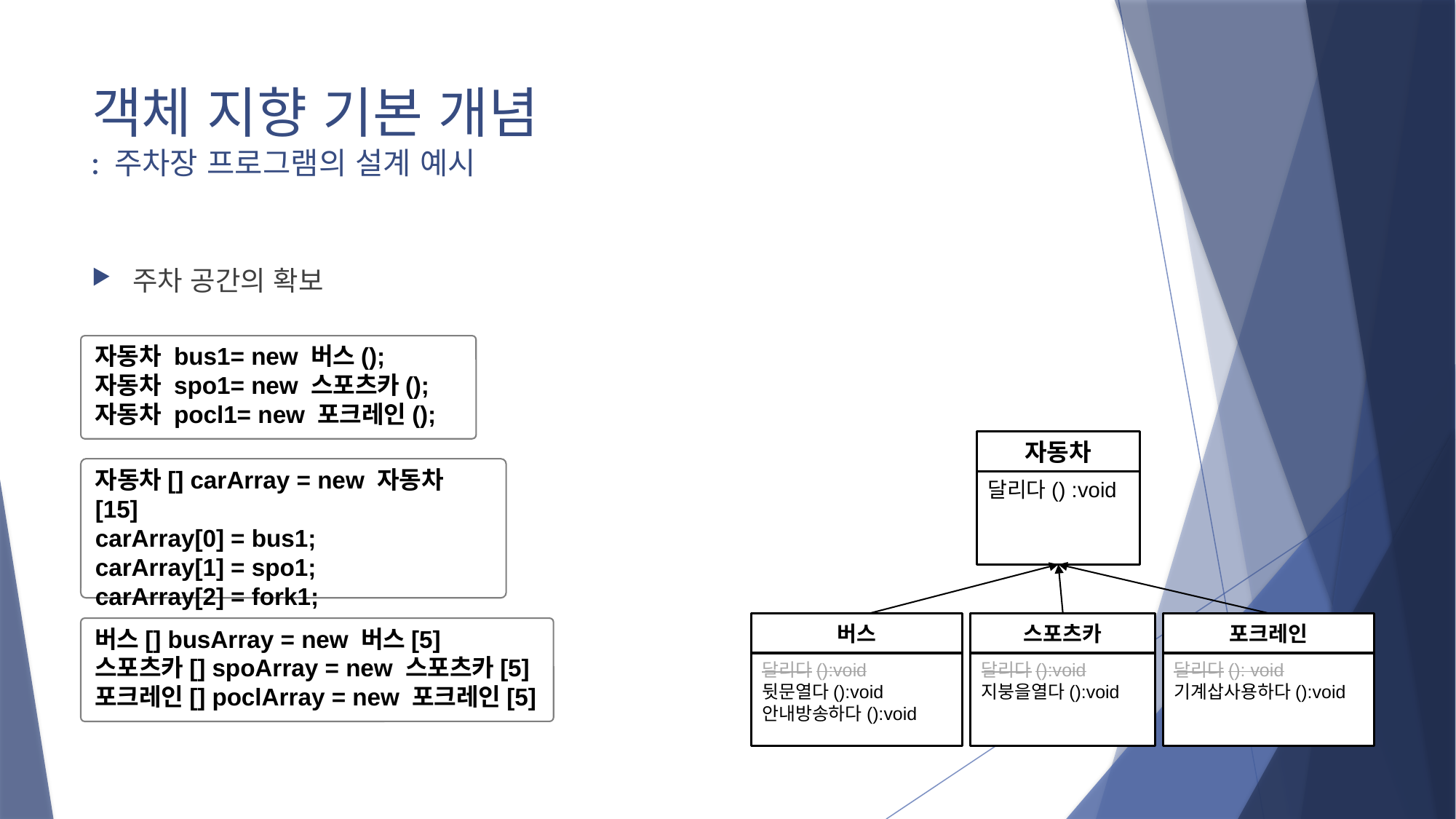

# 객체 지향 기본 개념 : 주차장 프로그램의 설계 예시
주차 공간의 확보
자동차 bus1= new 버스();
자동차 spo1= new 스포츠카();
자동차 pocl1= new 포크레인();
자동차
달리다() :void
자동차[] carArray = new 자동차[15]
carArray[0] = bus1;
carArray[1] = spo1;
carArray[2] = fork1;
버스
달리다():void
뒷문열다():void
안내방송하다():void
스포츠카
달리다():void
지붕을열다():void
포크레인
달리다(): void
기계삽사용하다():void
버스[] busArray = new 버스[5]
스포츠카[] spoArray = new 스포츠카[5]
포크레인[] poclArray = new 포크레인[5]